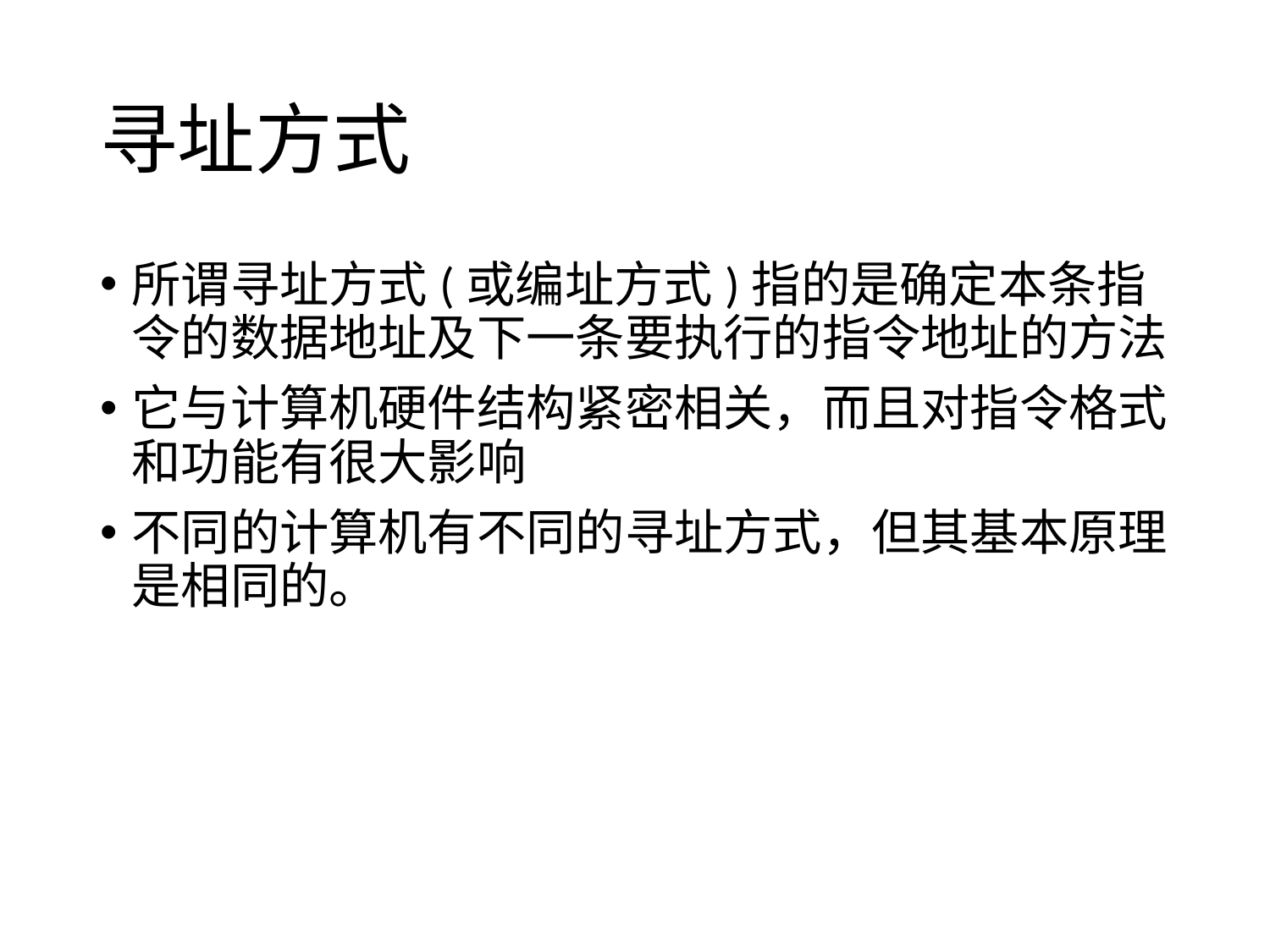

# 寻址方式
所谓寻址方式(或编址方式)指的是确定本条指令的数据地址及下一条要执行的指令地址的方法
它与计算机硬件结构紧密相关，而且对指令格式和功能有很大影响
不同的计算机有不同的寻址方式，但其基本原理是相同的。